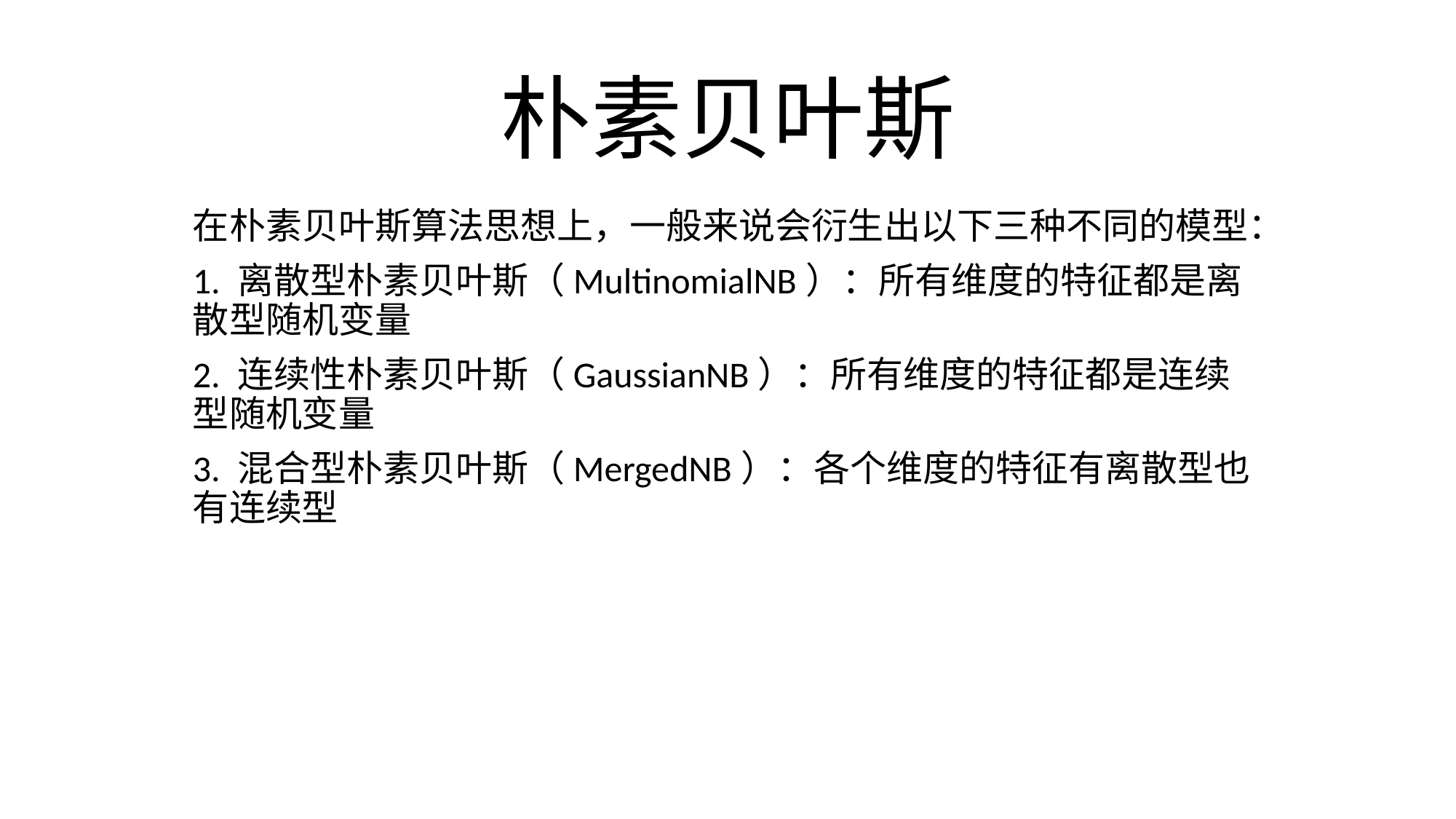

# 朴素贝叶斯
在朴素贝叶斯算法思想上，一般来说会衍生出以下三种不同的模型：
1. 离散型朴素贝叶斯（MultinomialNB）：所有维度的特征都是离散型随机变量
2. 连续性朴素贝叶斯（GaussianNB）：所有维度的特征都是连续型随机变量
3. 混合型朴素贝叶斯（MergedNB）：各个维度的特征有离散型也有连续型